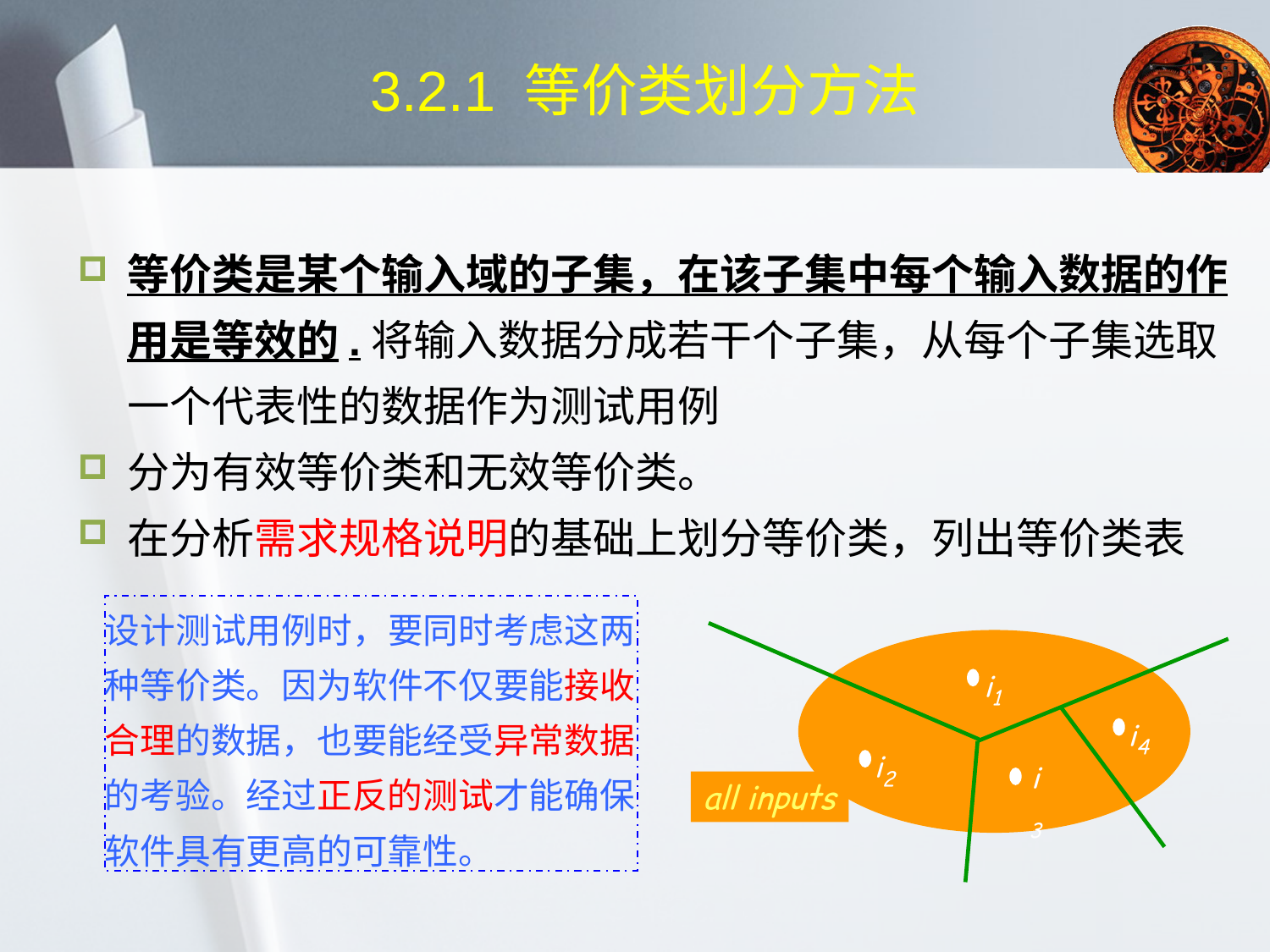

# 3.2.1 等价类划分方法
等价类是某个输入域的子集，在该子集中每个输入数据的作用是等效的.将输入数据分成若干个子集，从每个子集选取一个代表性的数据作为测试用例
分为有效等价类和无效等价类。
在分析需求规格说明的基础上划分等价类，列出等价类表
设计测试用例时，要同时考虑这两种等价类。因为软件不仅要能接收合理的数据，也要能经受异常数据的考验。经过正反的测试才能确保软件具有更高的可靠性。

all inputs
i1

i4

i2

i3